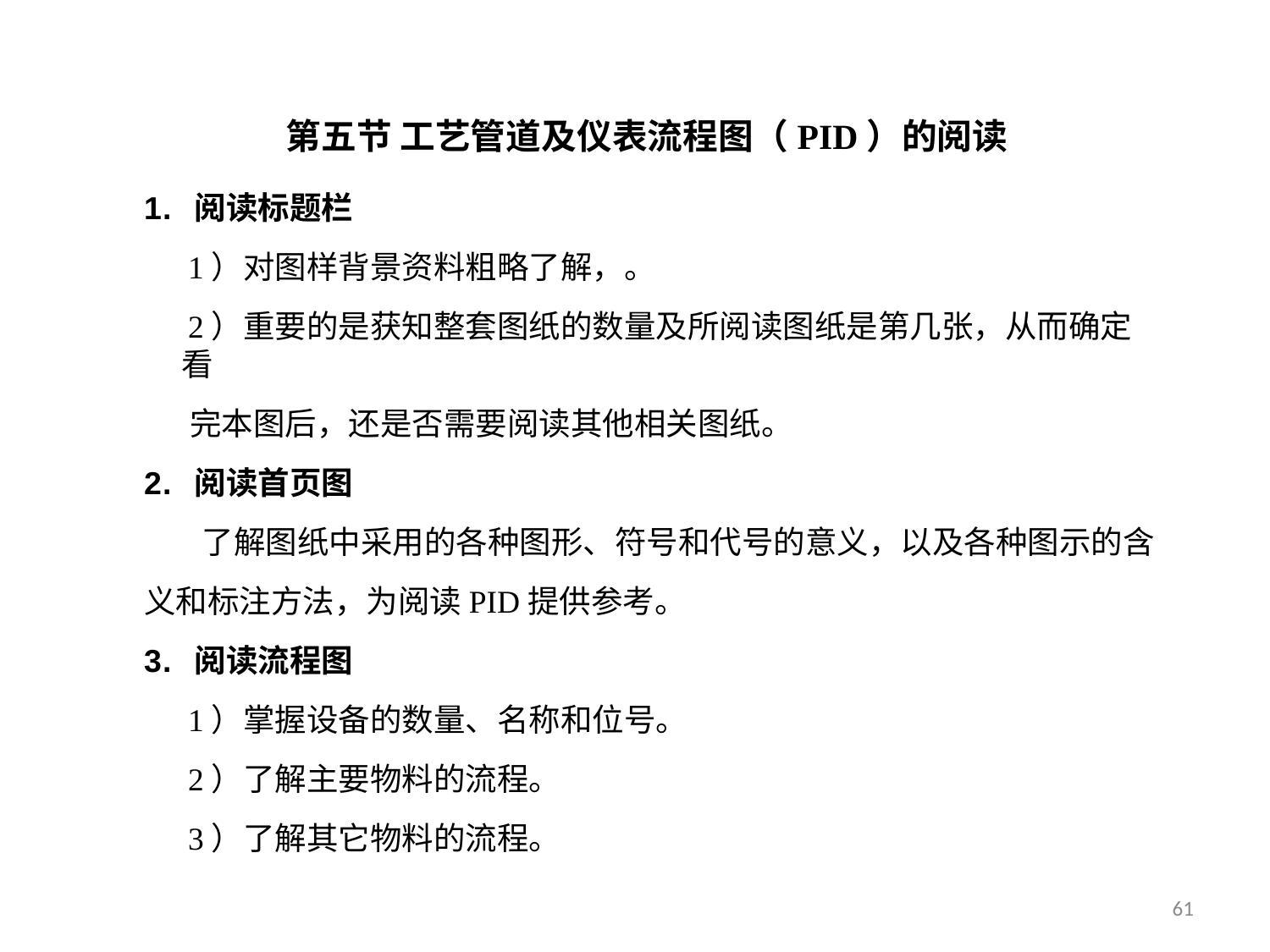

第五节 工艺管道及仪表流程图（PID）的阅读
阅读标题栏
       1）对图样背景资料粗略了解，。
       2）重要的是获知整套图纸的数量及所阅读图纸是第几张，从而确定看
       完本图后，还是否需要阅读其他相关图纸。
阅读首页图
       了解图纸中采用的各种图形、符号和代号的意义，以及各种图示的含
义和标注方法，为阅读PID提供参考。
阅读流程图
       1）掌握设备的数量、名称和位号。
       2）了解主要物料的流程。
       3）了解其它物料的流程。

61